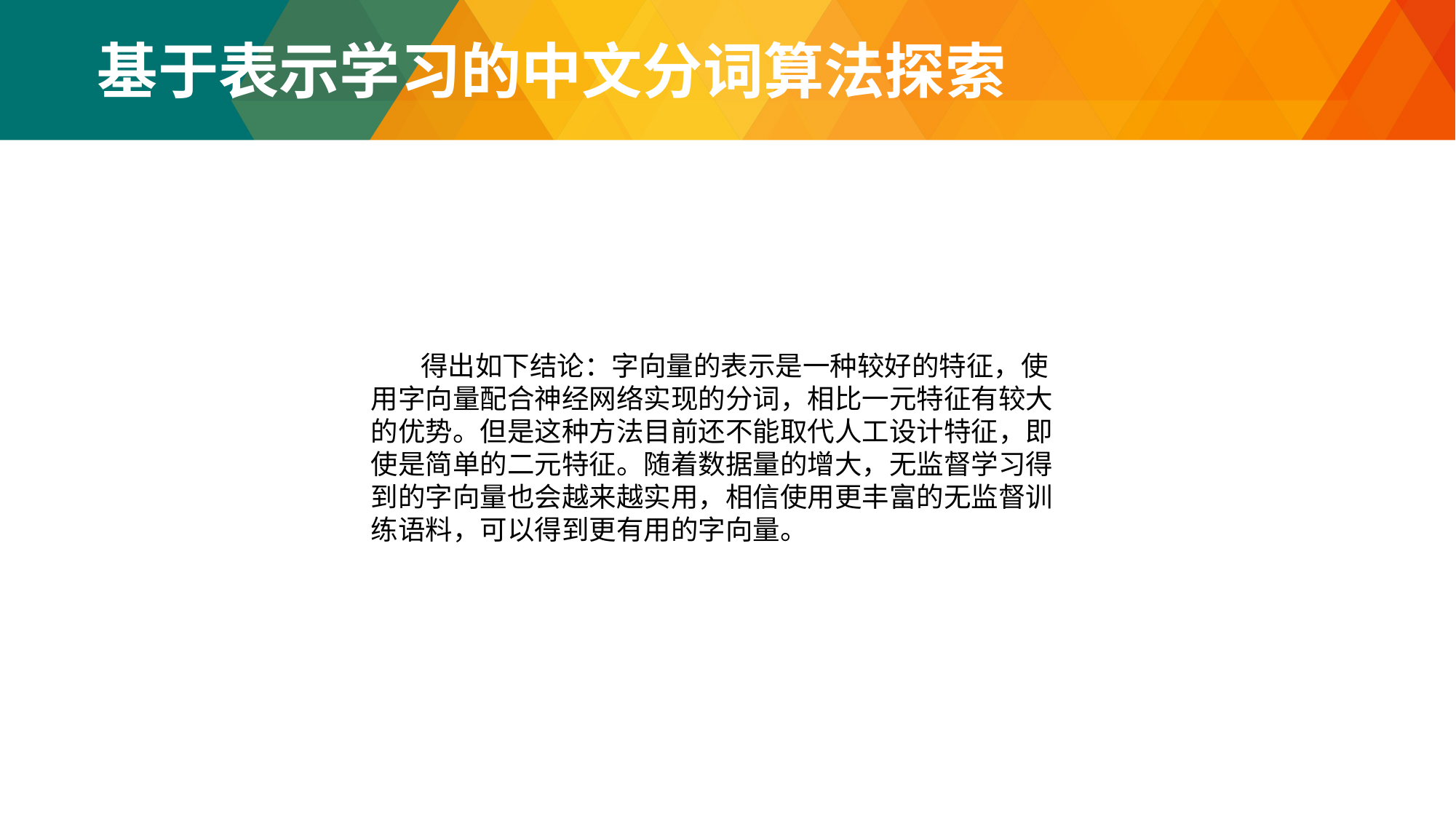

基于表示学习的中文分词算法探索
       得出如下结论：字向量的表示是一种较好的特征，使用字向量配合神经网络实现的分词，相比一元特征有较大的优势。但是这种方法目前还不能取代人工设计特征，即使是简单的二元特征。随着数据量的增大，无监督学习得到的字向量也会越来越实用，相信使用更丰富的无监督训练语料，可以得到更有用的字向量。